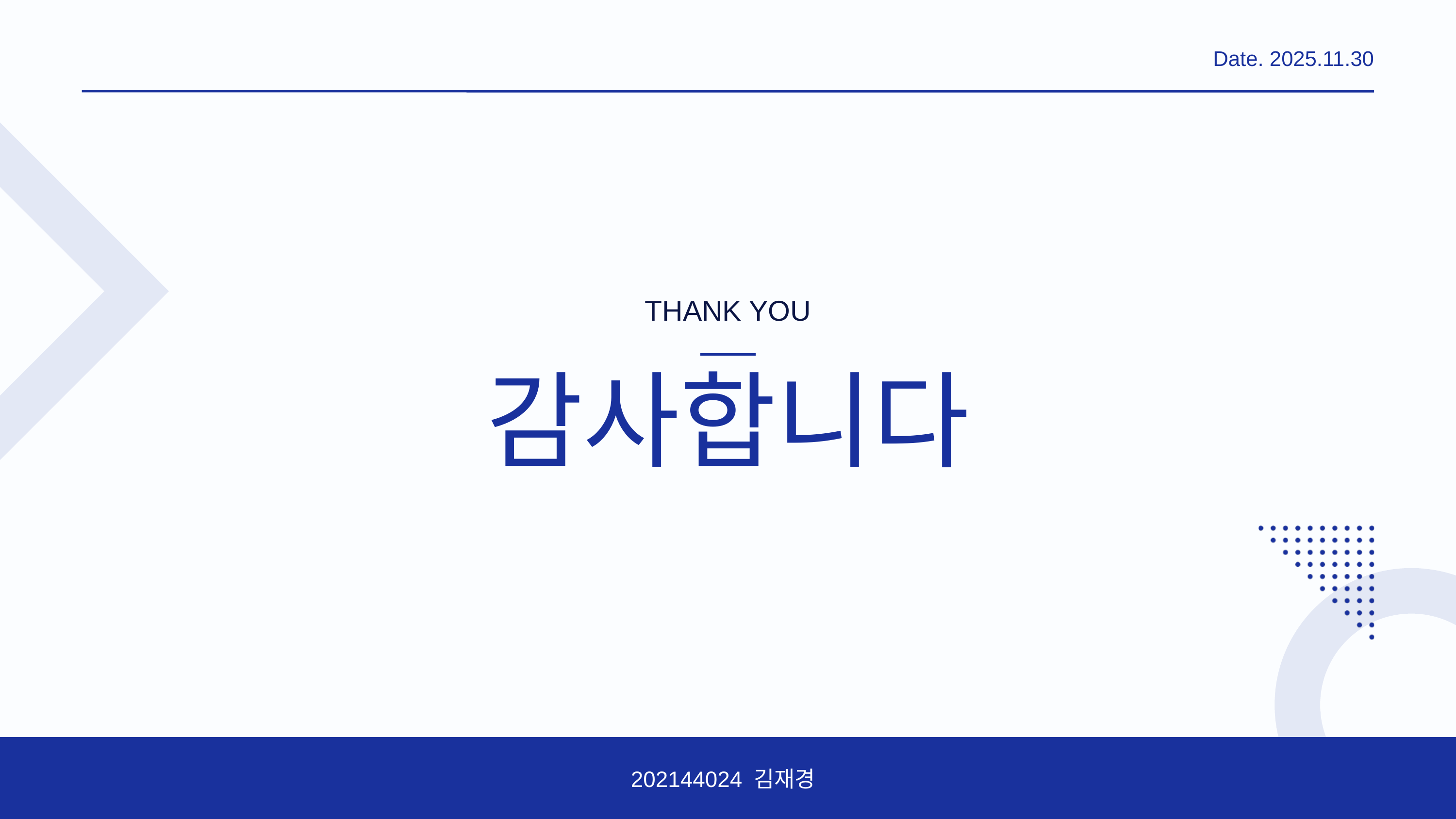

Date. 2025.11.30

THANK YOU

감사합니다

202144024 김재경